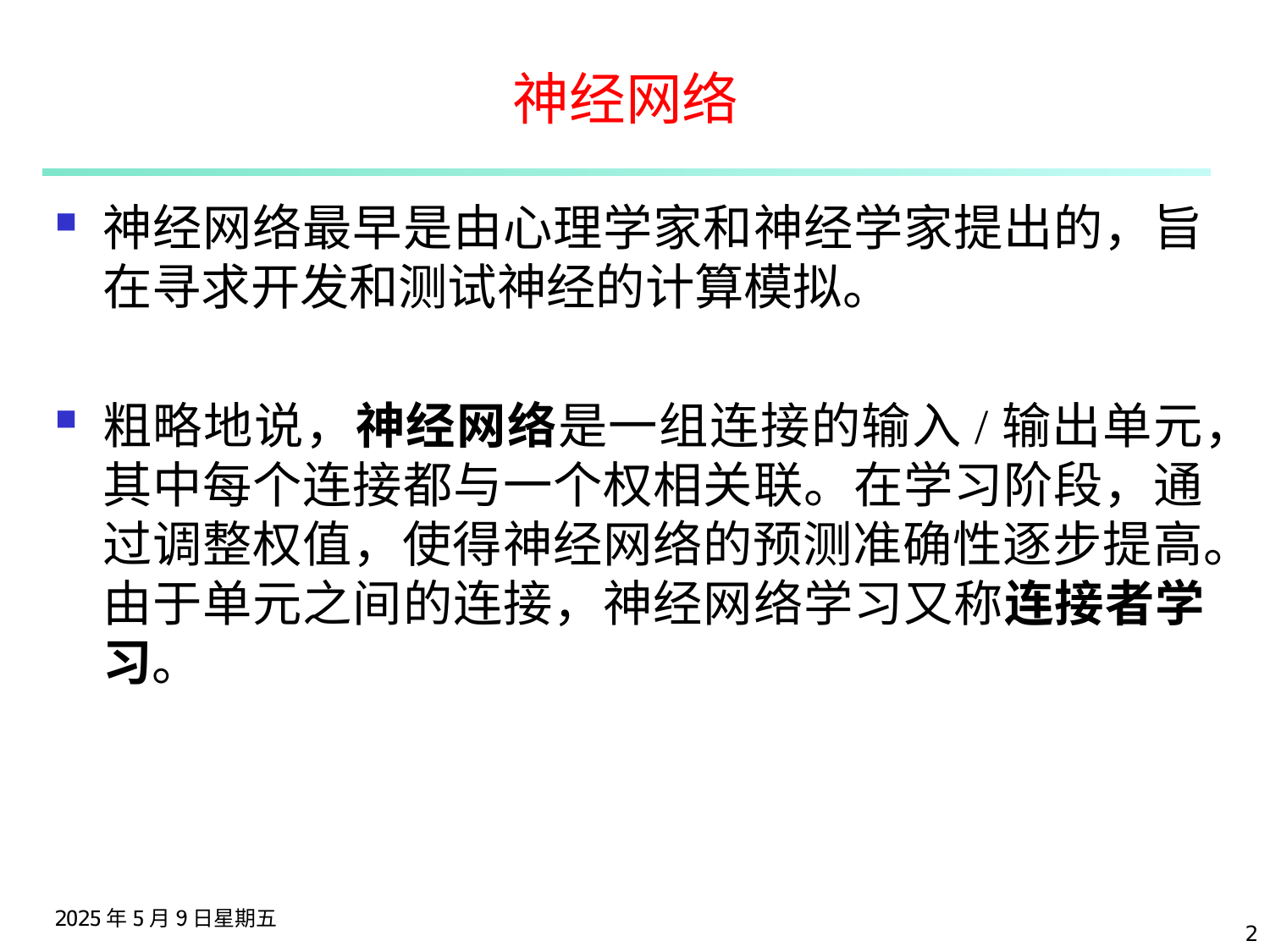

# 神经网络
神经网络最早是由心理学家和神经学家提出的，旨在寻求开发和测试神经的计算模拟。

粗略地说，神经网络是一组连接的输入/输出单元，其中每个连接都与一个权相关联。在学习阶段，通过调整权值，使得神经网络的预测准确性逐步提高。由于单元之间的连接，神经网络学习又称连接者学习。
2025年5月9日星期五
2